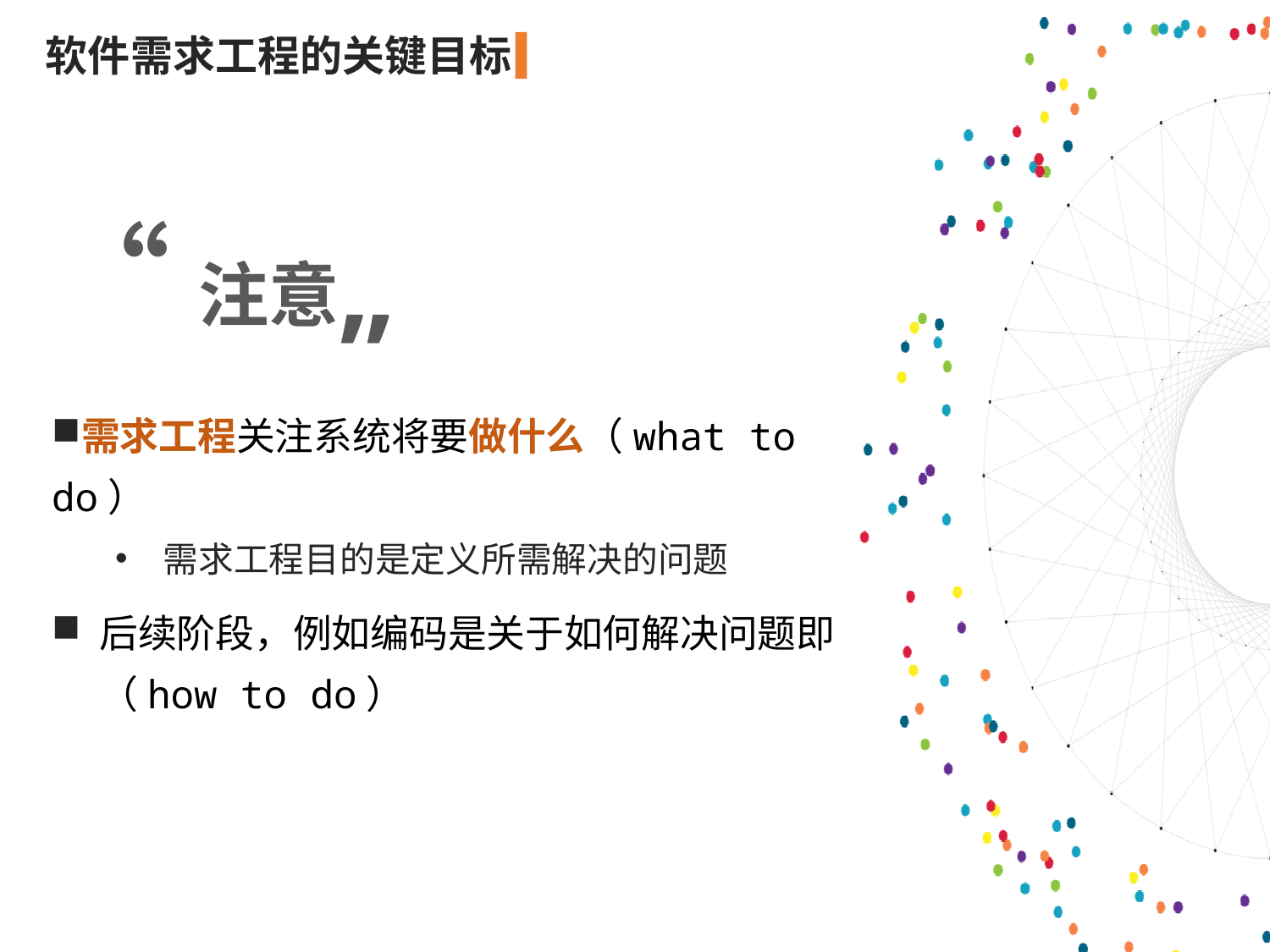

软件需求工程的关键目标

“注意
”
需求工程关注系统将要做什么（what to do）
需求工程目的是定义所需解决的问题
后续阶段，例如编码是关于如何解决问题即（how to do）